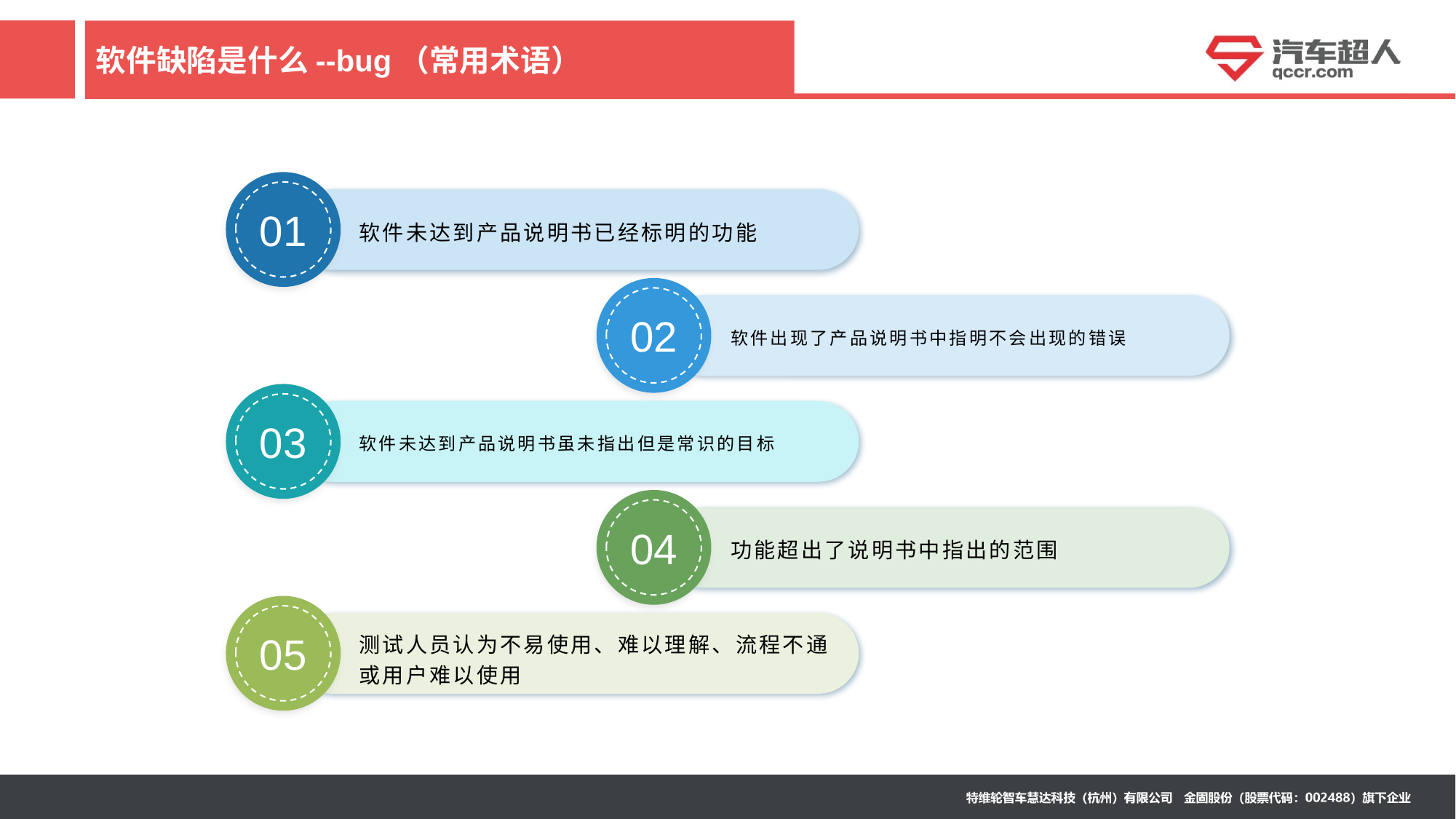

# 软件缺陷是什么--bug（常用术语）

01

软件未达到产品说明书已经标明的功能

02

软件出现了产品说明书中指明不会出现的错误

03

软件未达到产品说明书虽未指出但是常识的目标

04

功能超出了说明书中指出的范围

05

测试人员认为不易使用、难以理解、流程不通或用户难以使用